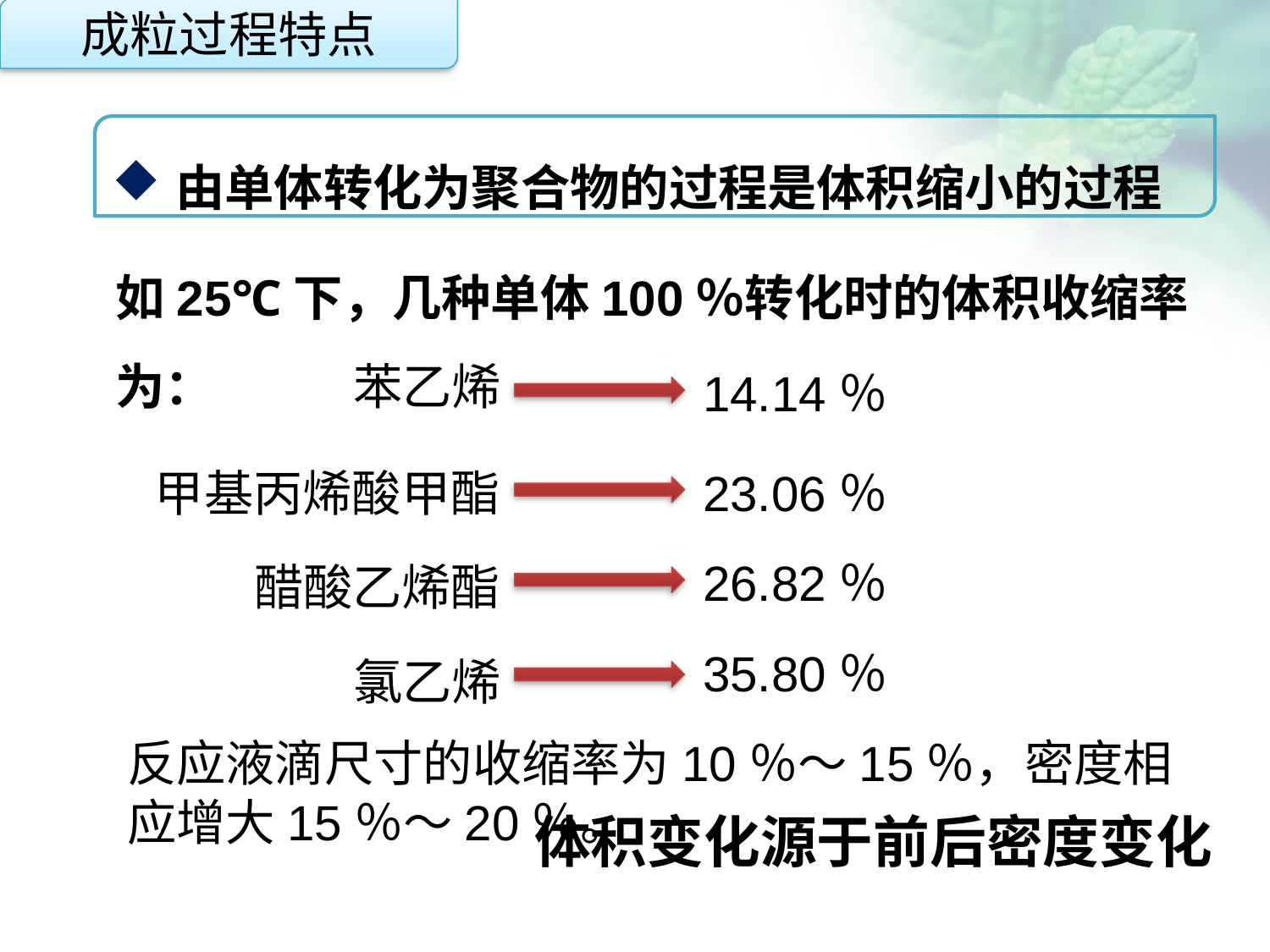

成粒过程特点
由单体转化为聚合物的过程是体积缩小的过程
如25℃下，几种单体100％转化时的体积收缩率为：
点击添加文本
苯乙烯
14.14％

点击添加文本
甲基丙烯酸甲酯
23.06％

26.82％
醋酸乙烯酯

点击添加文本
35.80％
氯乙烯

反应液滴尺寸的收缩率为10％～15％，密度相应增大15％～20％。
点击添加文本
体积变化源于前后密度变化